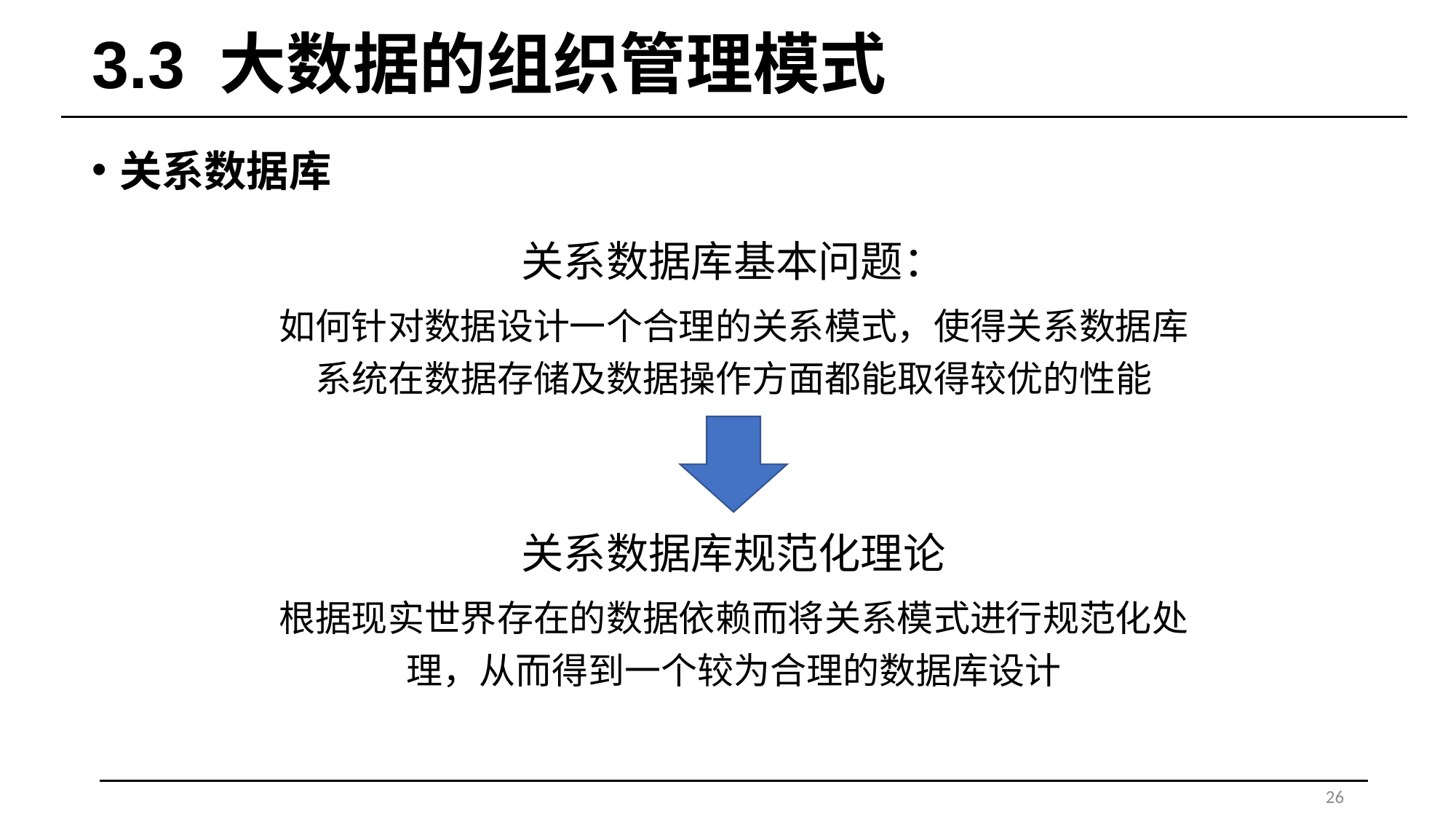

# 3.3 大数据的组织管理模式
关系数据库
关系数据库基本问题：
如何针对数据设计一个合理的关系模式，使得关系数据库系统在数据存储及数据操作方面都能取得较优的性能

关系数据库规范化理论
根据现实世界存在的数据依赖而将关系模式进行规范化处理，从而得到一个较为合理的数据库设计
26